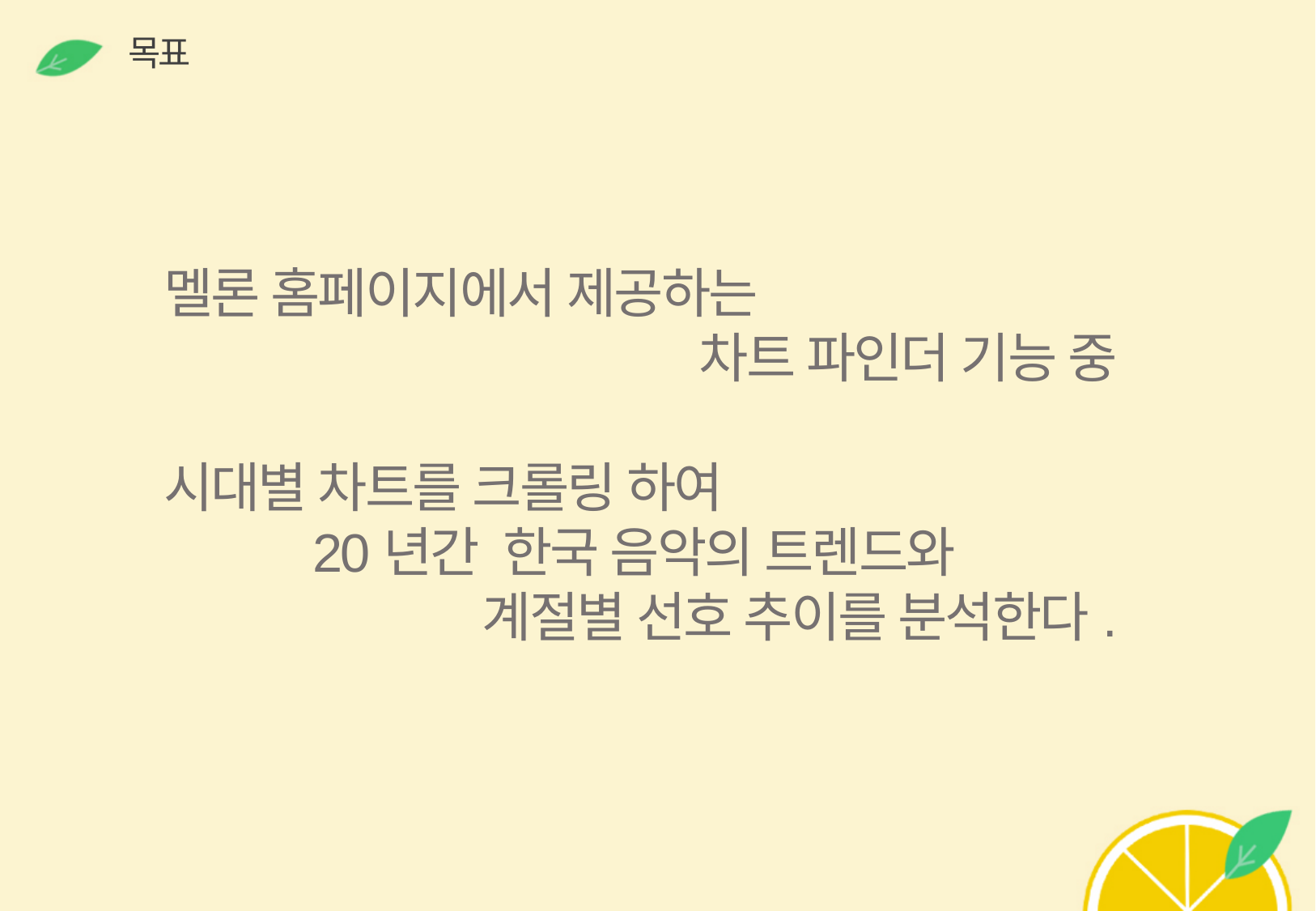

목표
멜론 홈페이지에서 제공하는
 차트 파인더 기능 중

시대별 차트를 크롤링 하여
20년간  한국 음악의 트렌드와
계절별 선호 추이를 분석한다.